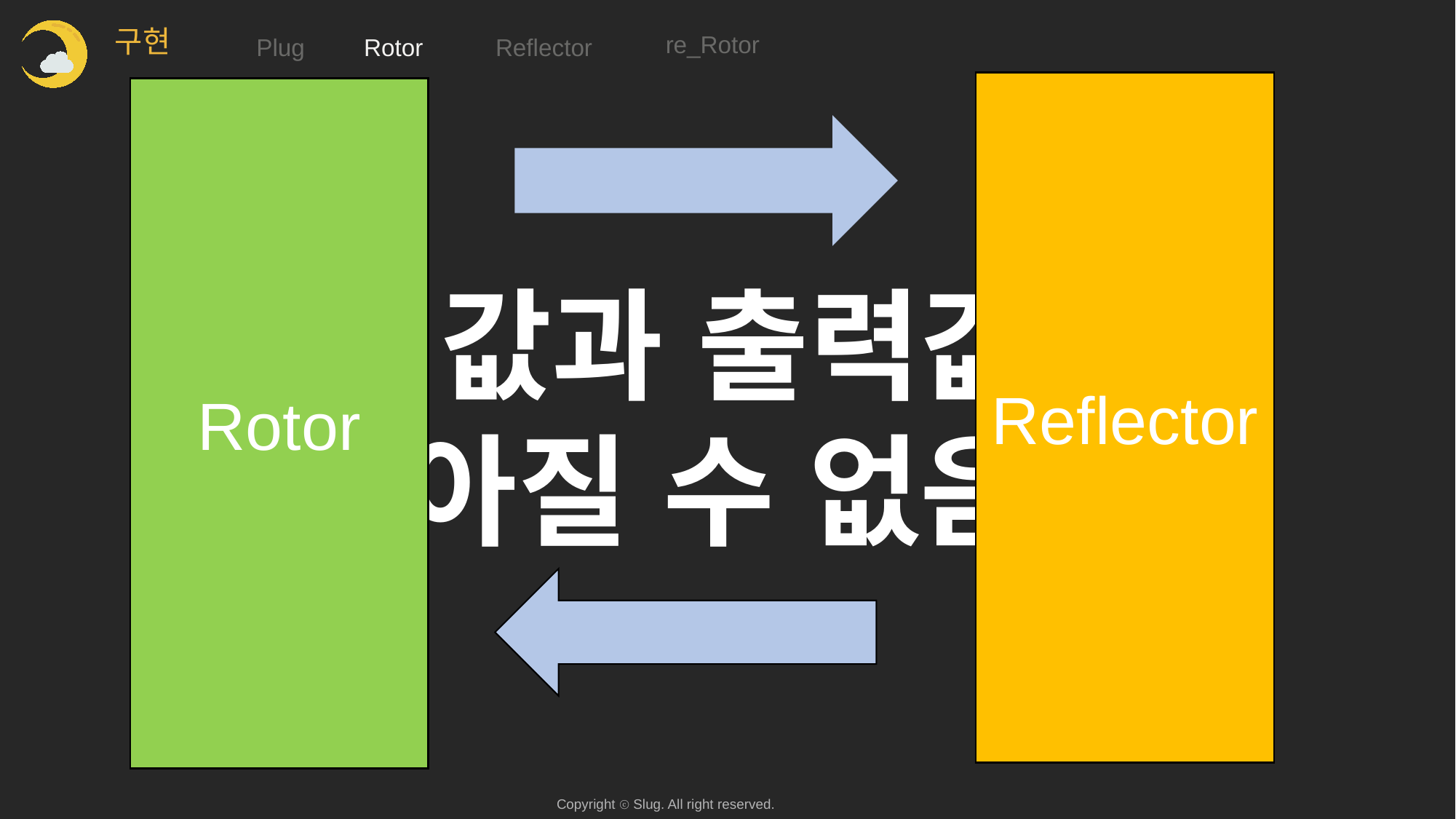

구현

re_Rotor
Reflector
Plug
Rotor
Reflector
Rotor

입력값과 출력값이
같아질 수 없음!

Copyright ⓒ Slug. All right reserved.